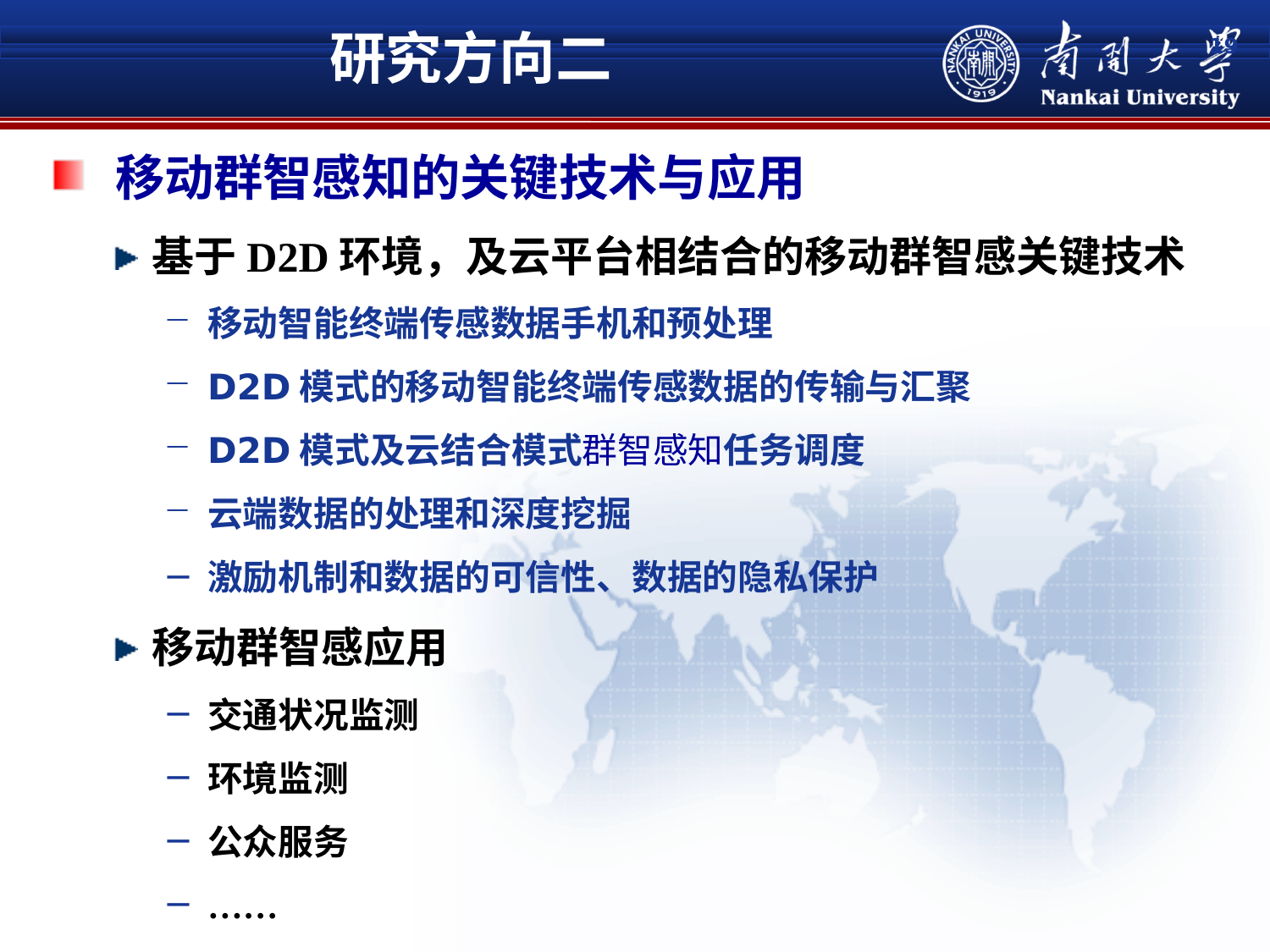

研究方向二
19
移动群智感知的关键技术与应用
基于D2D环境，及云平台相结合的移动群智感关键技术
移动智能终端传感数据手机和预处理
D2D模式的移动智能终端传感数据的传输与汇聚
D2D模式及云结合模式群智感知任务调度
云端数据的处理和深度挖掘
激励机制和数据的可信性、数据的隐私保护
移动群智感应用
交通状况监测
环境监测
公众服务
……